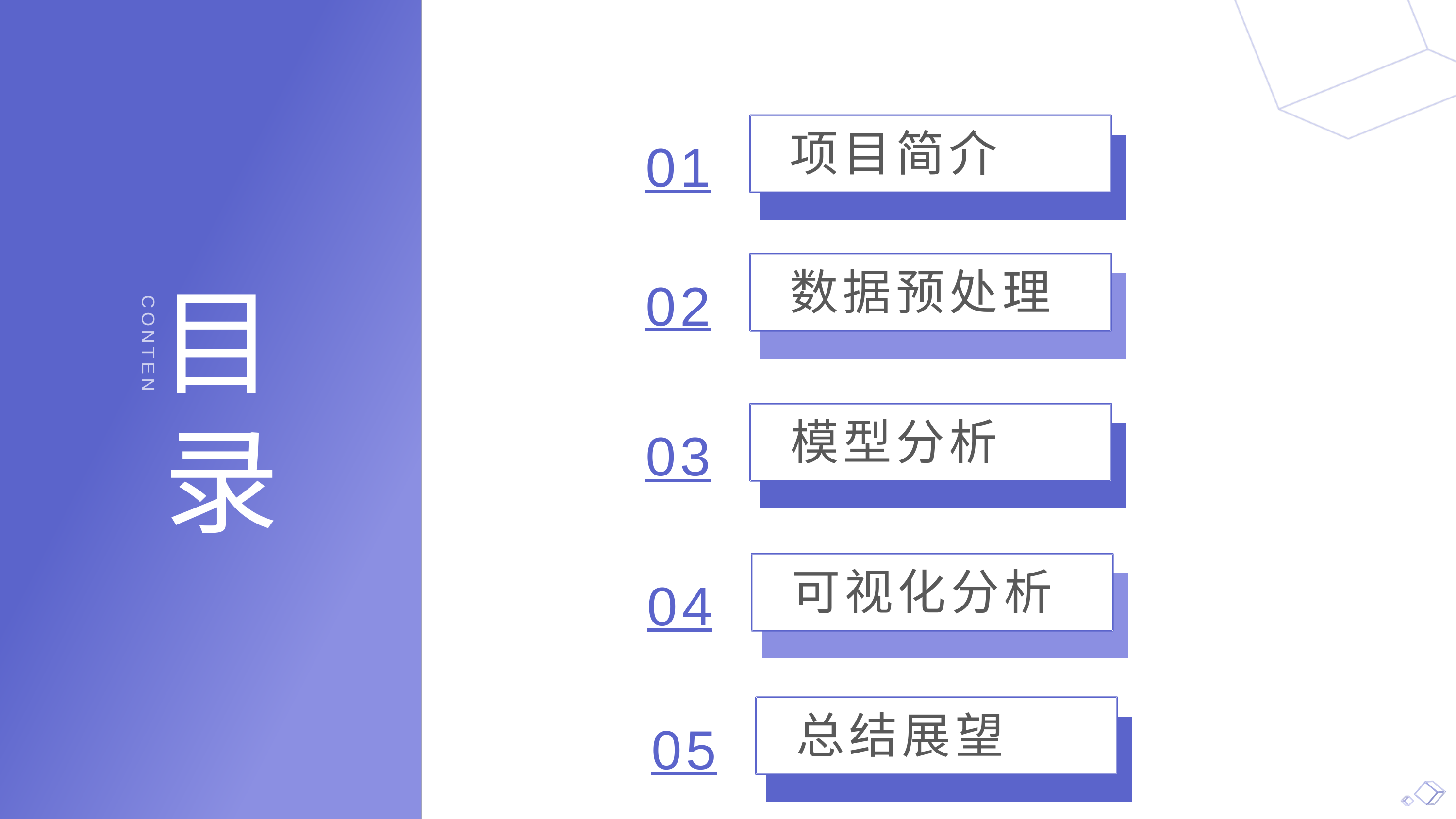

项目简介
01

数据预处理
目 录
02

CONTENTS

模型分析
03

可视化分析
04

总结展望
05